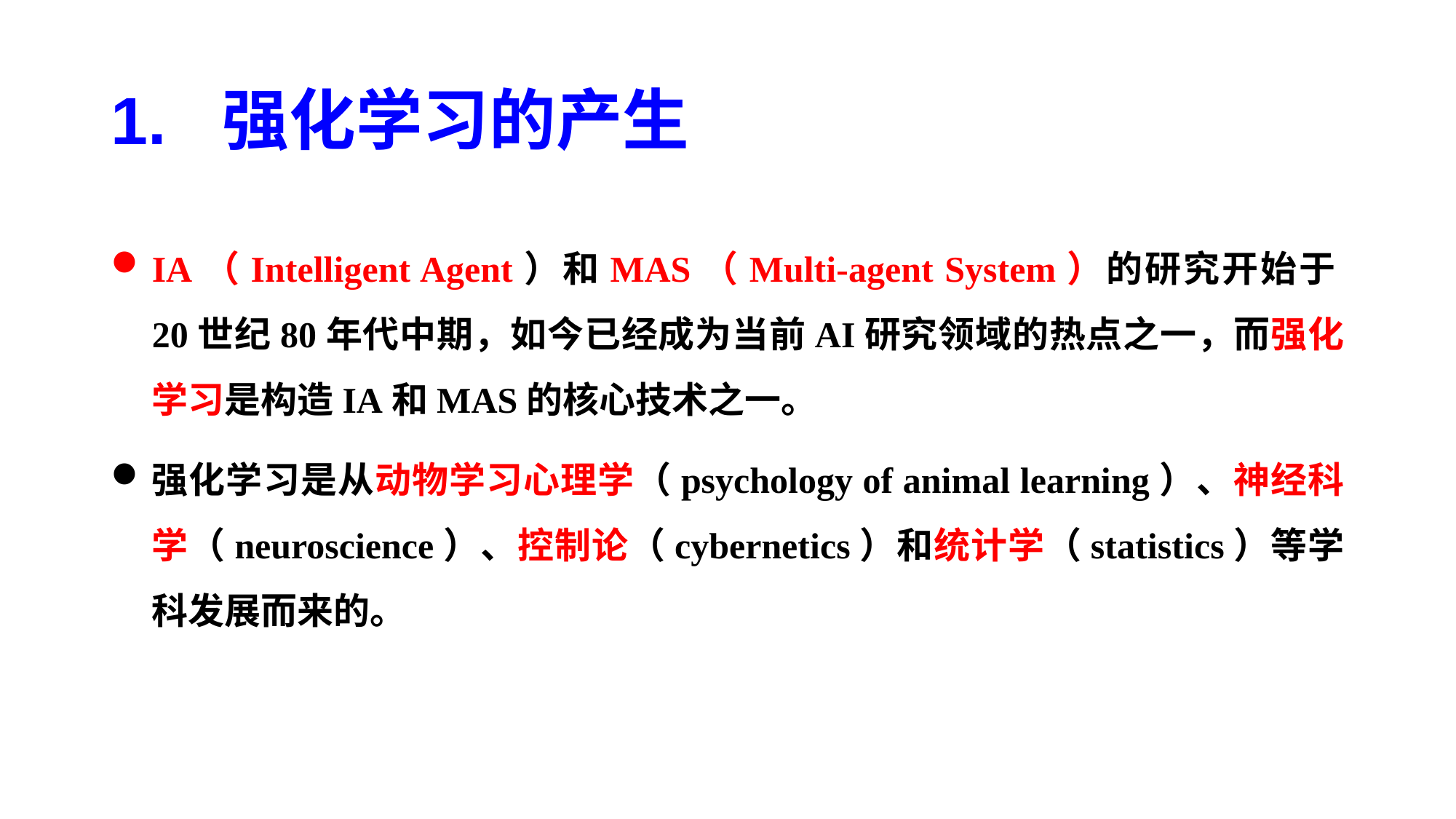

# 1. 强化学习的产生
IA（Intelligent Agent）和MAS（Multi-agent System）的研究开始于20世纪80年代中期，如今已经成为当前AI研究领域的热点之一，而强化学习是构造IA和MAS的核心技术之一。
强化学习是从动物学习心理学（psychology of animal learning）、神经科学（neuroscience）、控制论（cybernetics）和统计学（statistics）等学科发展而来的。